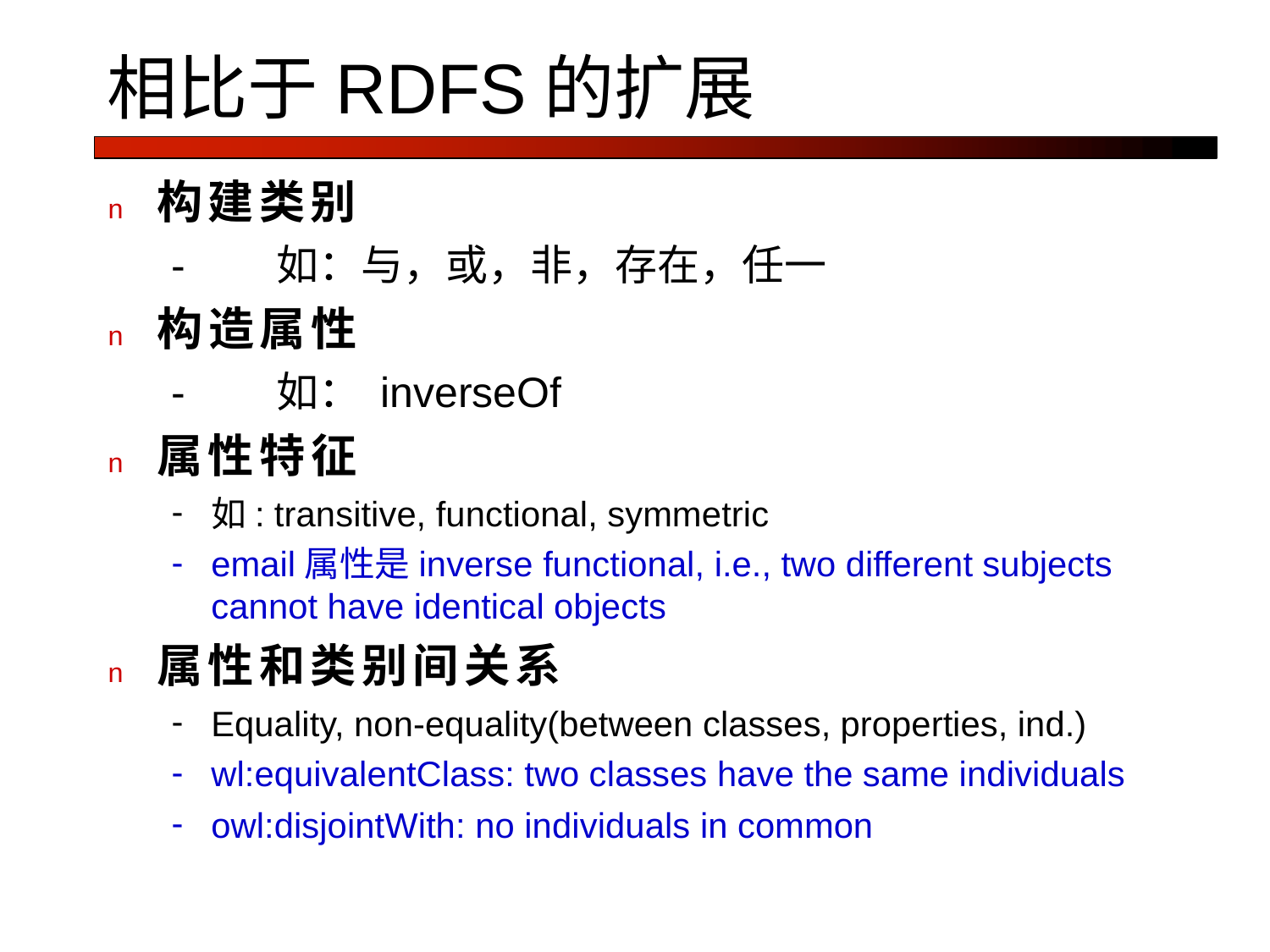

# 相比于RDFS的扩展

n	构建类别

-	如：与，或，非，存在，任一

n	构造属性

-	如： inverseOf

n	属性特征

如: transitive, functional, symmetric
email属性是inverse functional, i.e., two different subjects cannot have identical objects

n	属性和类别间关系

Equality, non-equality(between classes, properties, ind.)
wl:equivalentClass: two classes have the same individuals
owl:disjointWith: no individuals in common